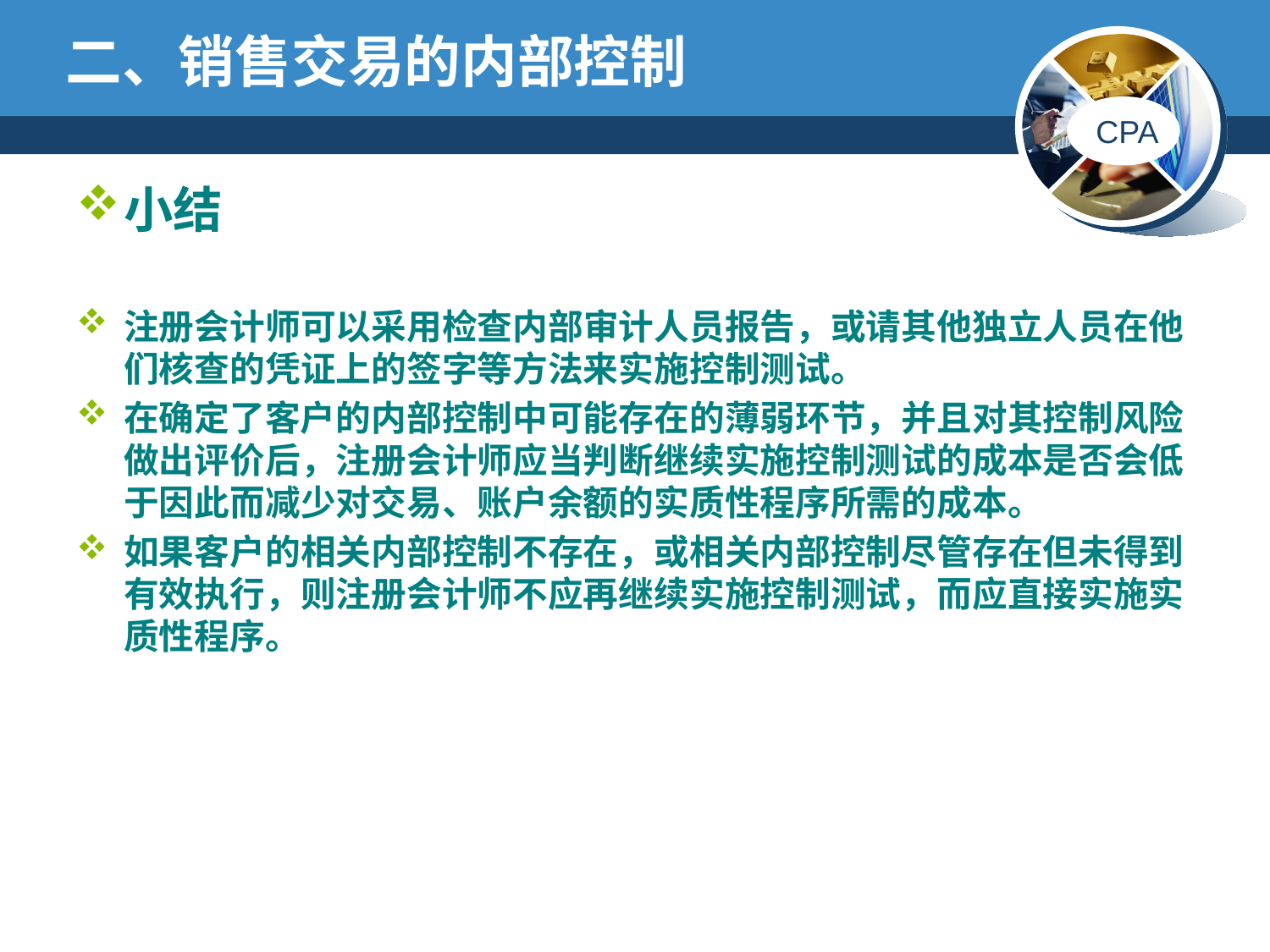

# 二、销售交易的内部控制
小结

注册会计师可以采用检查内部审计人员报告，或请其他独立人员在他们核查的凭证上的签字等方法来实施控制测试。
在确定了客户的内部控制中可能存在的薄弱环节，并且对其控制风险做出评价后，注册会计师应当判断继续实施控制测试的成本是否会低于因此而减少对交易、账户余额的实质性程序所需的成本。
如果客户的相关内部控制不存在，或相关内部控制尽管存在但未得到有效执行，则注册会计师不应再继续实施控制测试，而应直接实施实质性程序。